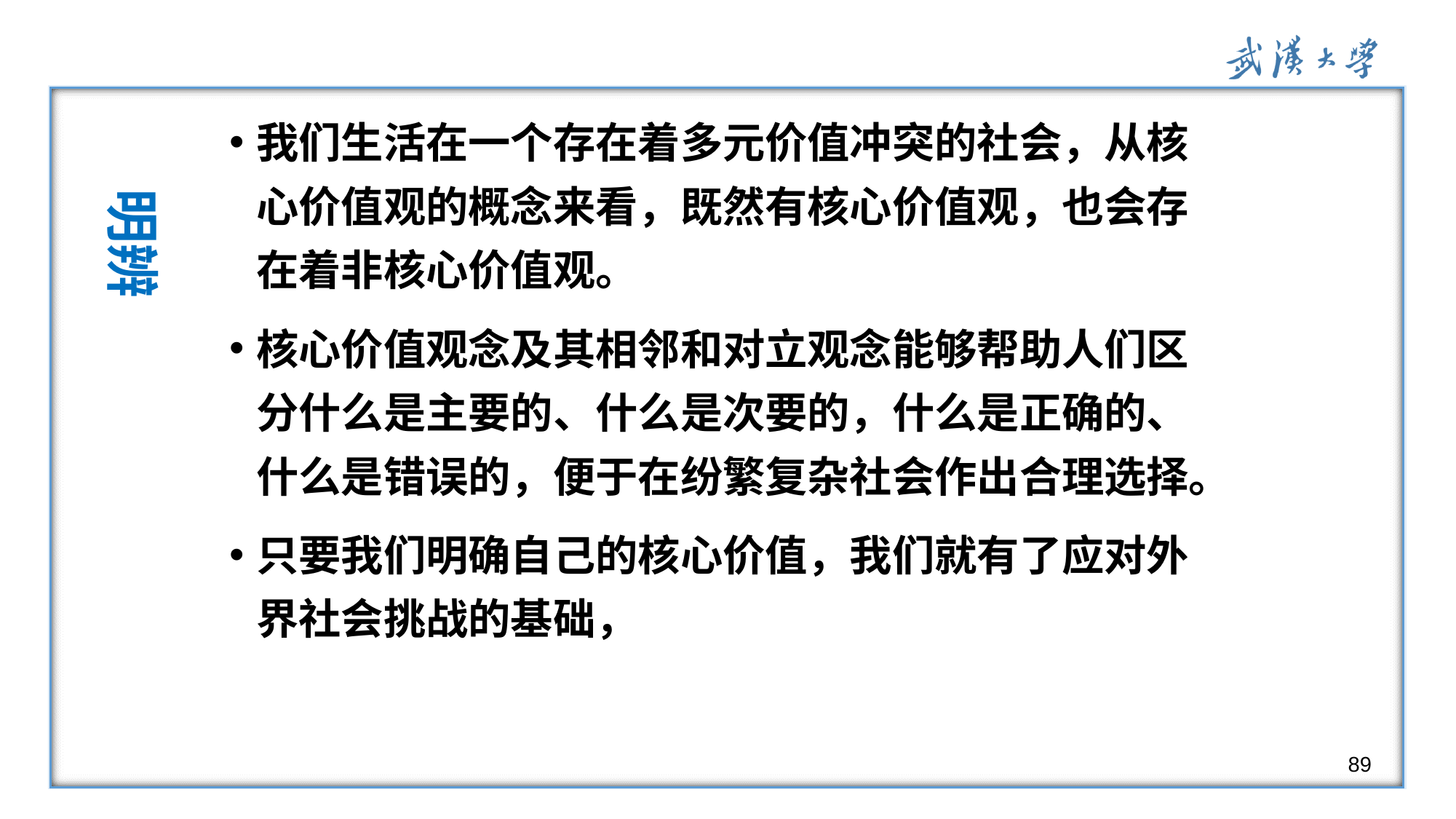

我们生活在一个存在着多元价值冲突的社会，从核心价值观的概念来看，既然有核心价值观，也会存在着非核心价值观。
核心价值观念及其相邻和对立观念能够帮助人们区分什么是主要的、什么是次要的，什么是正确的、什么是错误的，便于在纷繁复杂社会作出合理选择。
只要我们明确自己的核心价值，我们就有了应对外界社会挑战的基础，
明辨
89